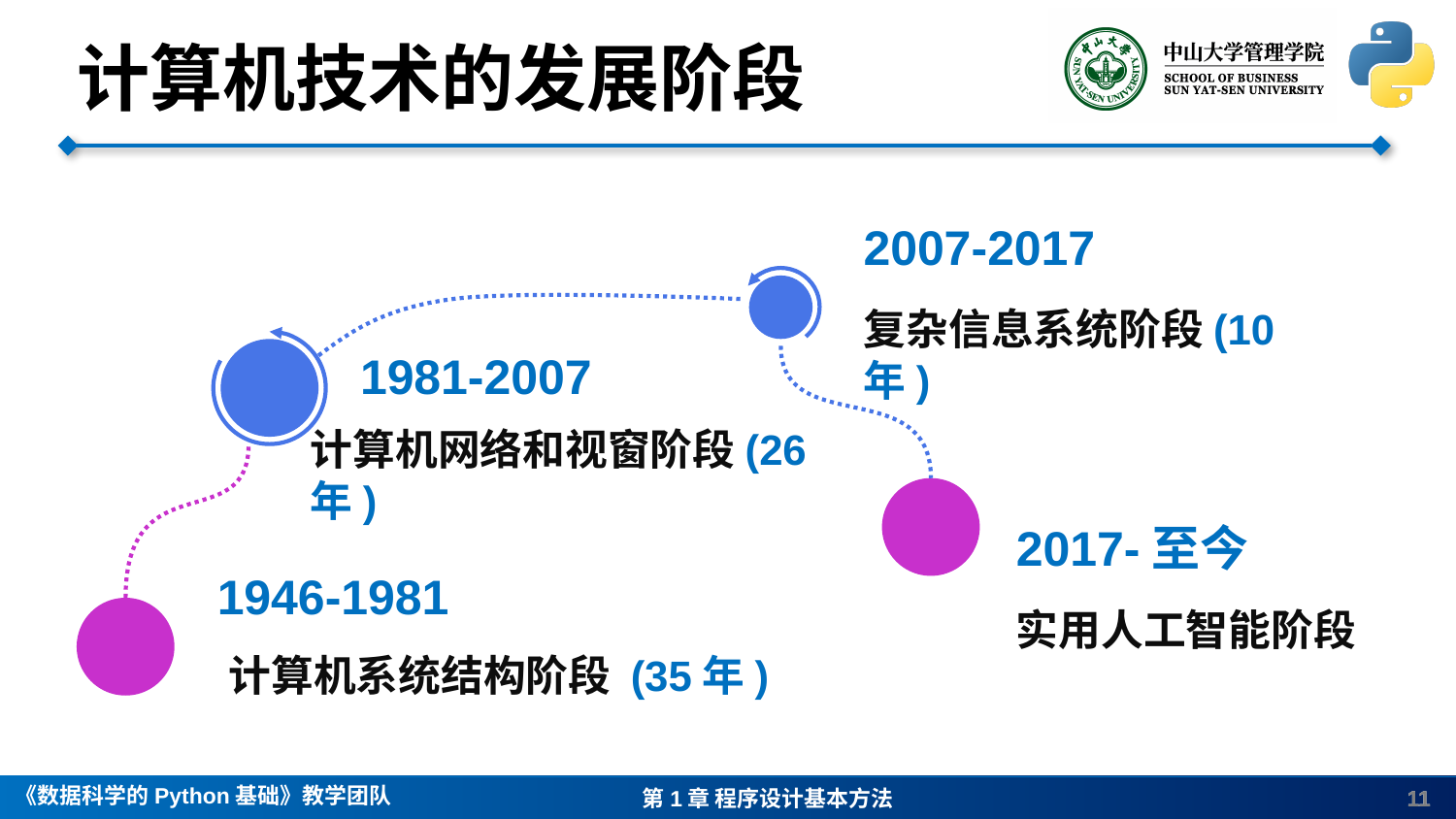

计算机技术的发展阶段
2007-2017

复杂信息系统阶段(10年)

1981-2007

计算机网络和视窗阶段(26年)

2017-至今
1946-1981
实用人工智能阶段

计算机系统结构阶段 (35年)
11